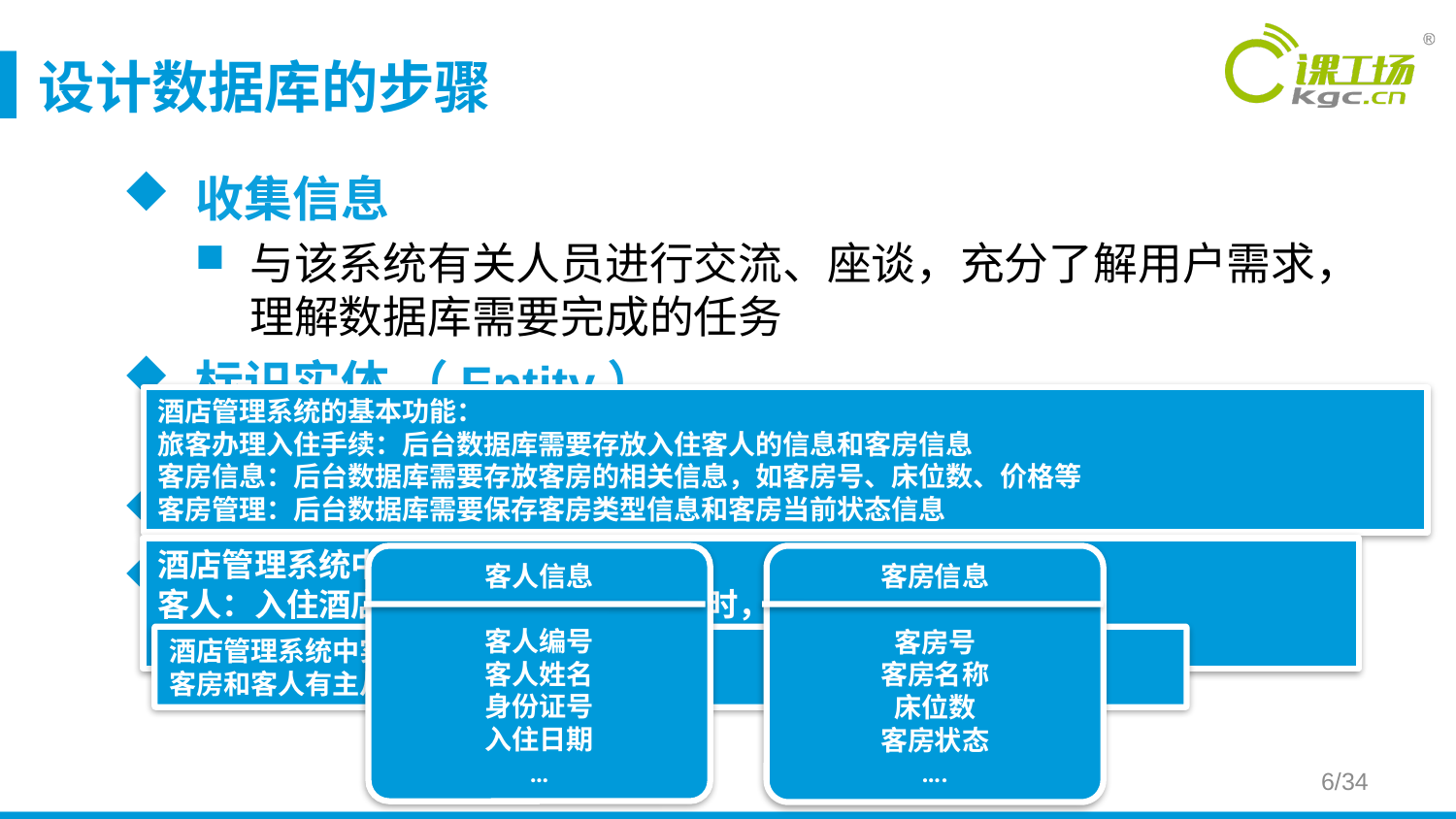

# 设计数据库的步骤
收集信息
与该系统有关人员进行交流、座谈，充分了解用户需求，理解数据库需要完成的任务
标识实体 （Entity）
标识数据库要管理的关键对象或实体，实体一般是名词
标识每个实体的属性（Attribute）
标识实体之间的关系（Relationship）

酒店管理系统的基本功能：
旅客办理入住手续：后台数据库需要存放入住客人的信息和客房信息
客房信息：后台数据库需要存放客房的相关信息，如客房号、床位数、价格等
客房管理：后台数据库需要保存客房类型信息和客房当前状态信息
酒店管理系统中的实体：
客人：入住酒店的旅客。办理入住手续时，需要填写客人的信息
客房：酒店为客人提供休息的房间
客房信息

客房号
客房名称
床位数
客房状态
….

客人信息

客人编号
客人姓名
身份证号
入住日期
…
酒店管理系统中实体之间关系：
客房和客人有主从关系：表明客人入住的房间
6/34